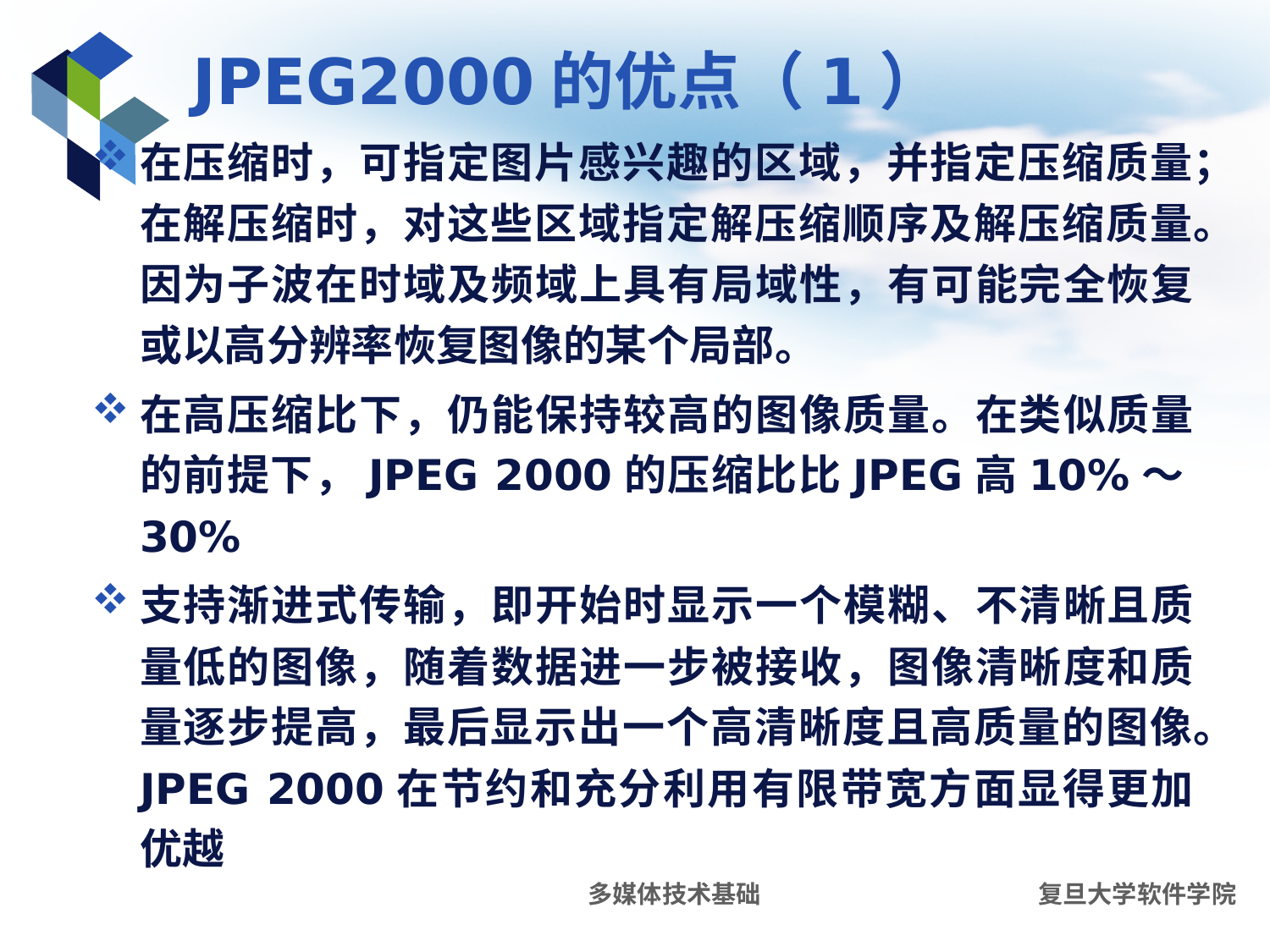

# JPEG2000的优点（1）
在压缩时，可指定图片感兴趣的区域，并指定压缩质量；在解压缩时，对这些区域指定解压缩顺序及解压缩质量。因为子波在时域及频域上具有局域性，有可能完全恢复或以高分辨率恢复图像的某个局部。
在高压缩比下，仍能保持较高的图像质量。在类似质量的前提下，JPEG 2000的压缩比比JPEG高10%～30%
支持渐进式传输，即开始时显示一个模糊、不清晰且质量低的图像，随着数据进一步被接收，图像清晰度和质量逐步提高，最后显示出一个高清晰度且高质量的图像。JPEG 2000在节约和充分利用有限带宽方面显得更加优越
多媒体技术基础